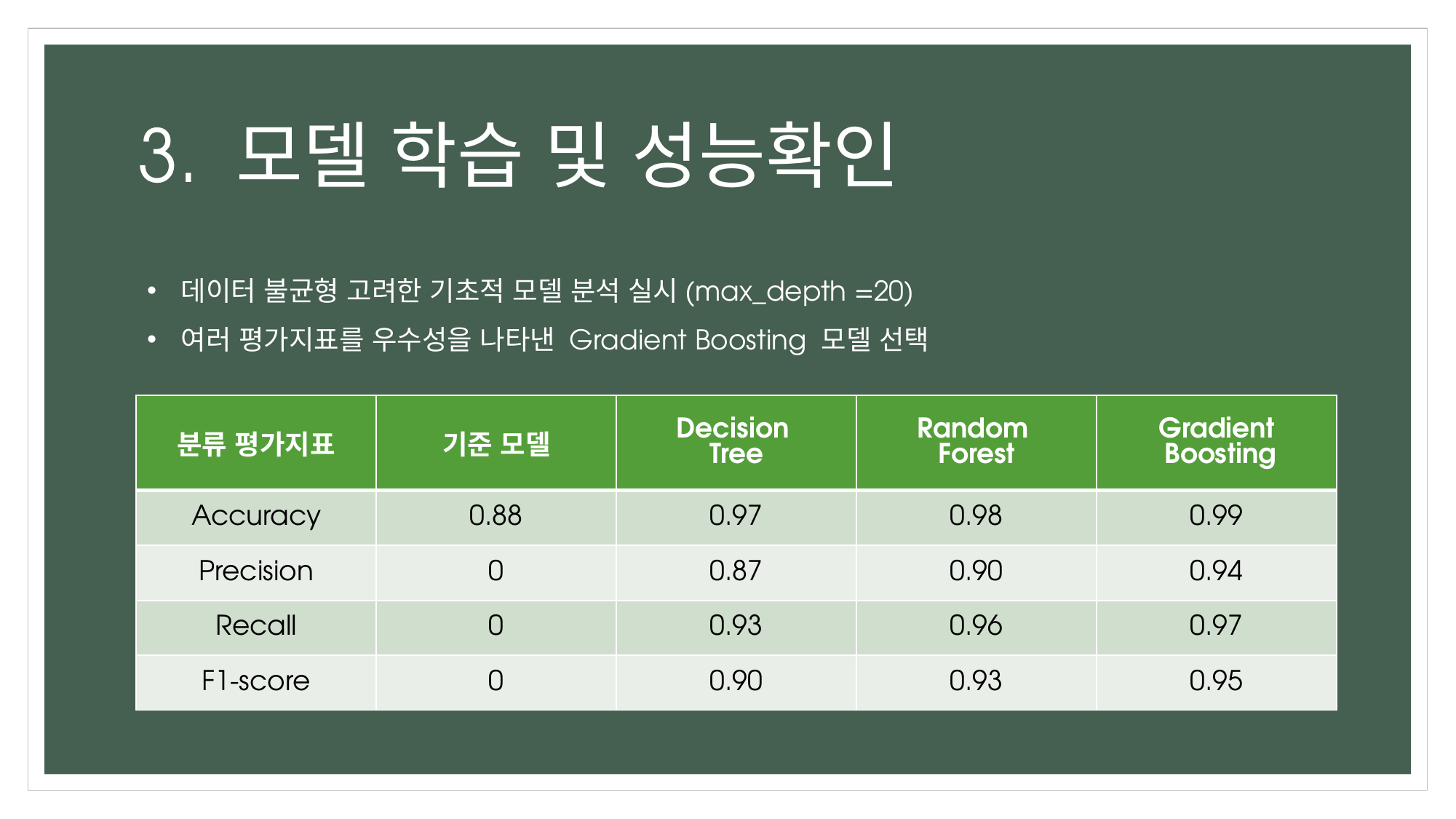

# 3. 모델 학습 및 성능확인
데이터 불균형 고려한 기초적 모델 분석 실시(max_depth =20)
여러 평가지표를 우수성을 나타낸 Gradient Boosting 모델 선택
| 분류 평가지표 | 기준 모델 | Decision Tree | Random Forest | Gradient Boosting |
| --- | --- | --- | --- | --- |
| Accuracy | 0.88 | 0.97 | 0.98 | 0.99 |
| Precision | 0 | 0.87 | 0.90 | 0.94 |
| Recall | 0 | 0.93 | 0.96 | 0.97 |
| F1-score | 0 | 0.90 | 0.93 | 0.95 |